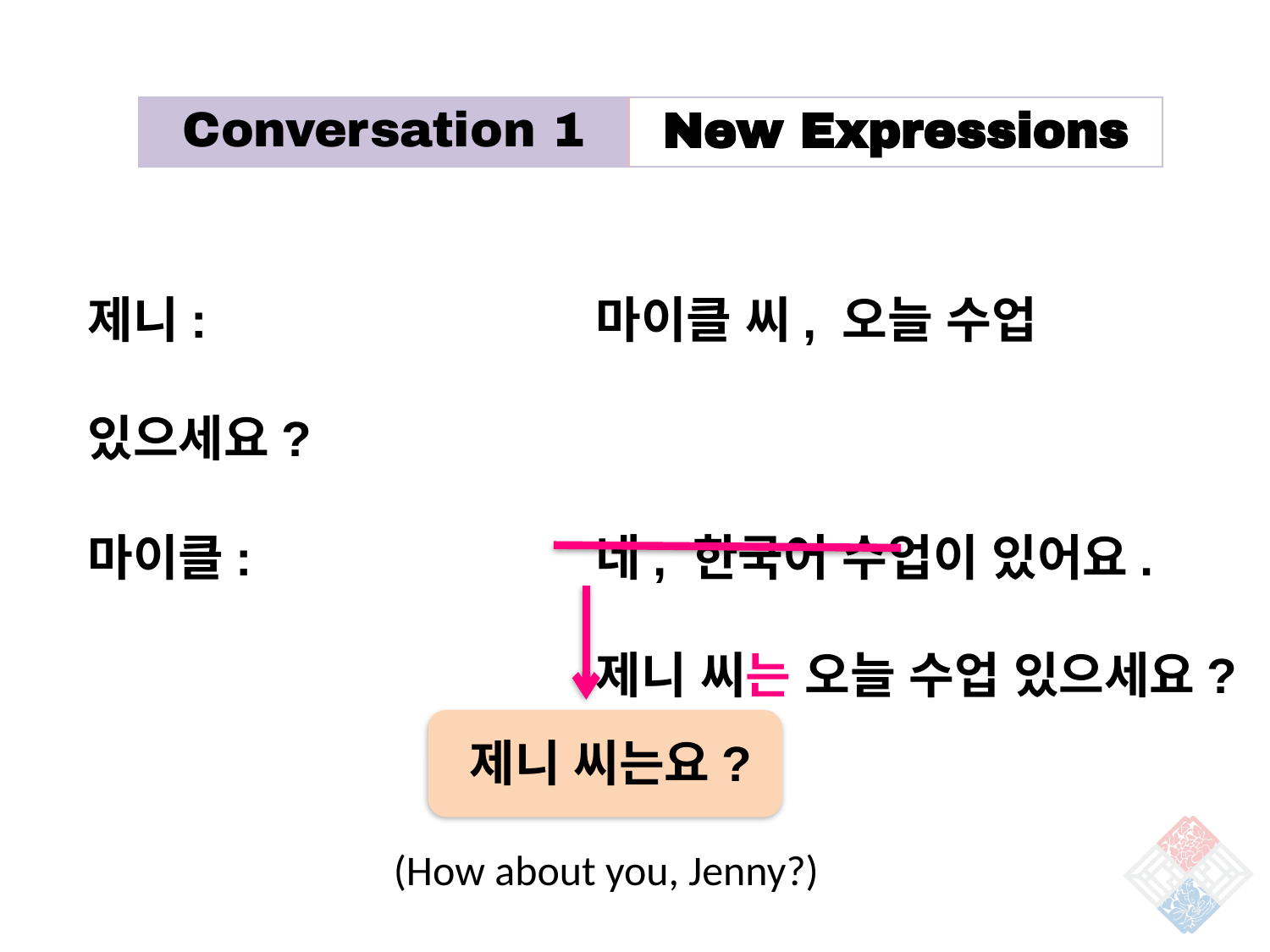

| Conversation 1 | New Expressions |
| --- | --- |
제니: 			마이클 씨, 오늘 수업 있으세요?
마이클: 			네, 한국어 수업이 있어요.
				제니 씨는 오늘 수업 있으세요?

제니 씨는요?

(How about you, Jenny?)